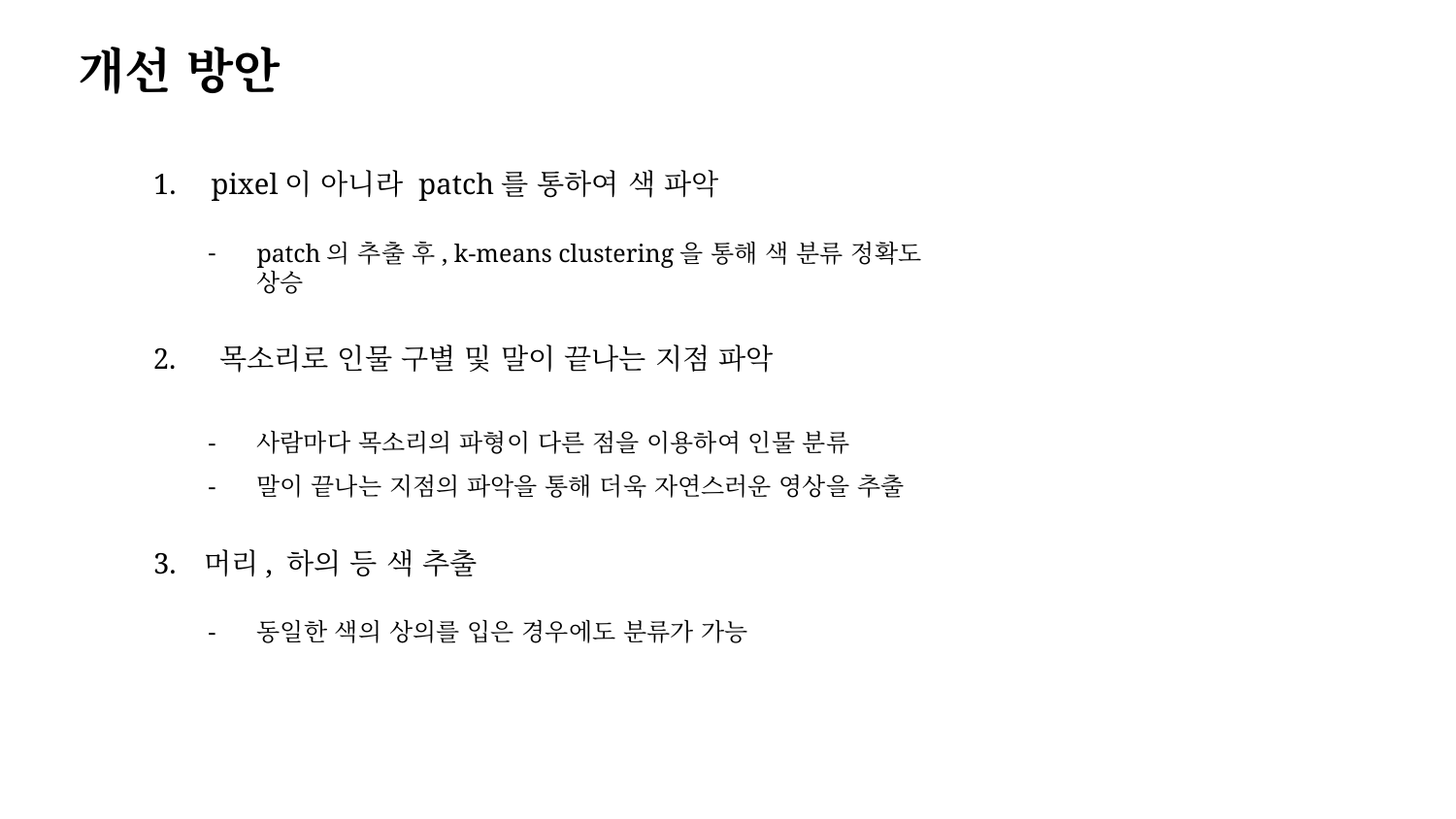

개선 방안
 pixel이 아니라 patch를 통하여 색 파악

patch의 추출 후, k-means clustering을 통해 색 분류 정확도 상승
 목소리로 인물 구별 및 말이 끝나는 지점 파악
사람마다 목소리의 파형이 다른 점을 이용하여 인물 분류
말이 끝나는 지점의 파악을 통해 더욱 자연스러운 영상을 추출
머리, 하의 등 색 추출
동일한 색의 상의를 입은 경우에도 분류가 가능